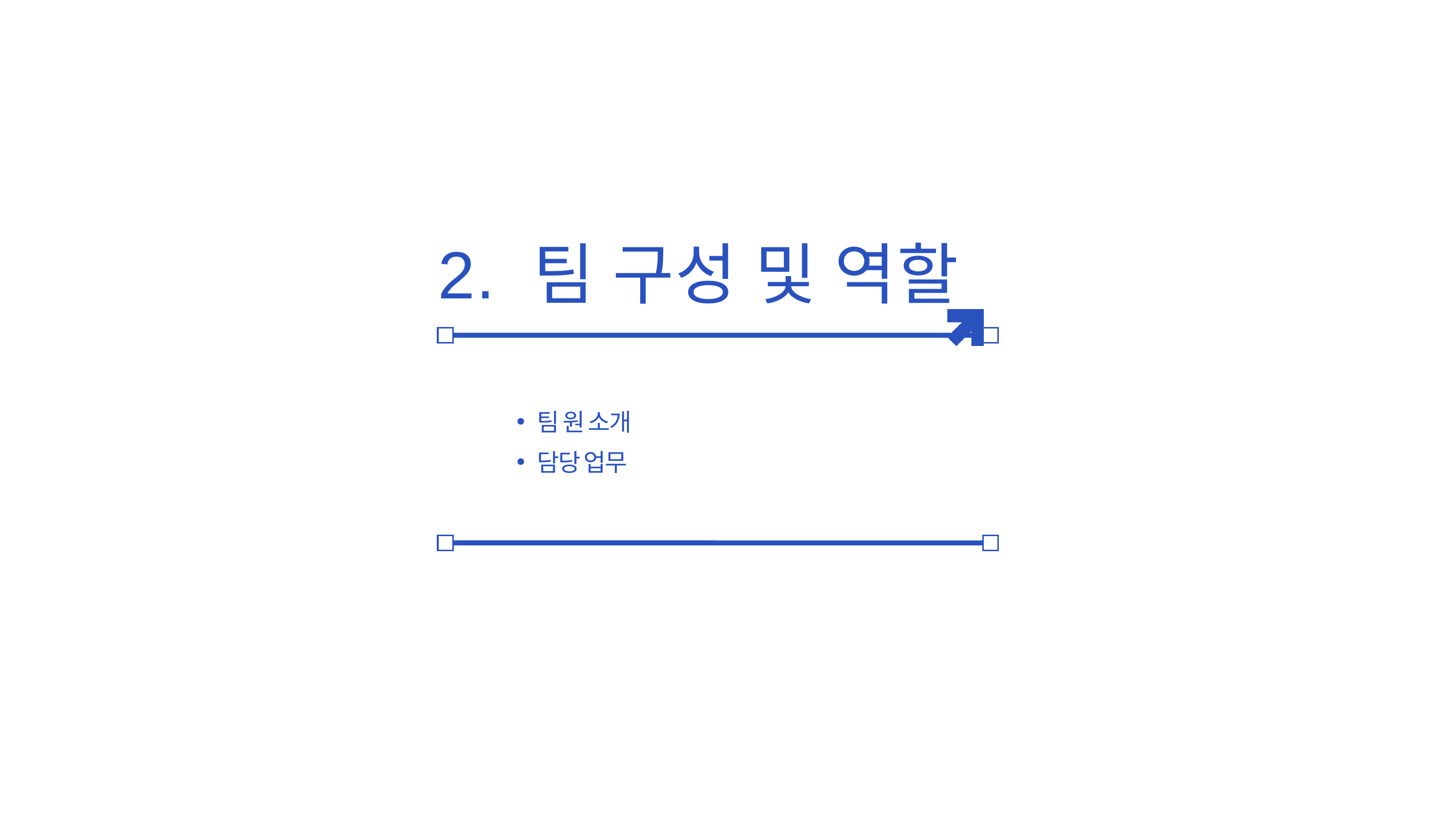

2. 팀 구성 및 역할

팀 원 소개
담당 업무